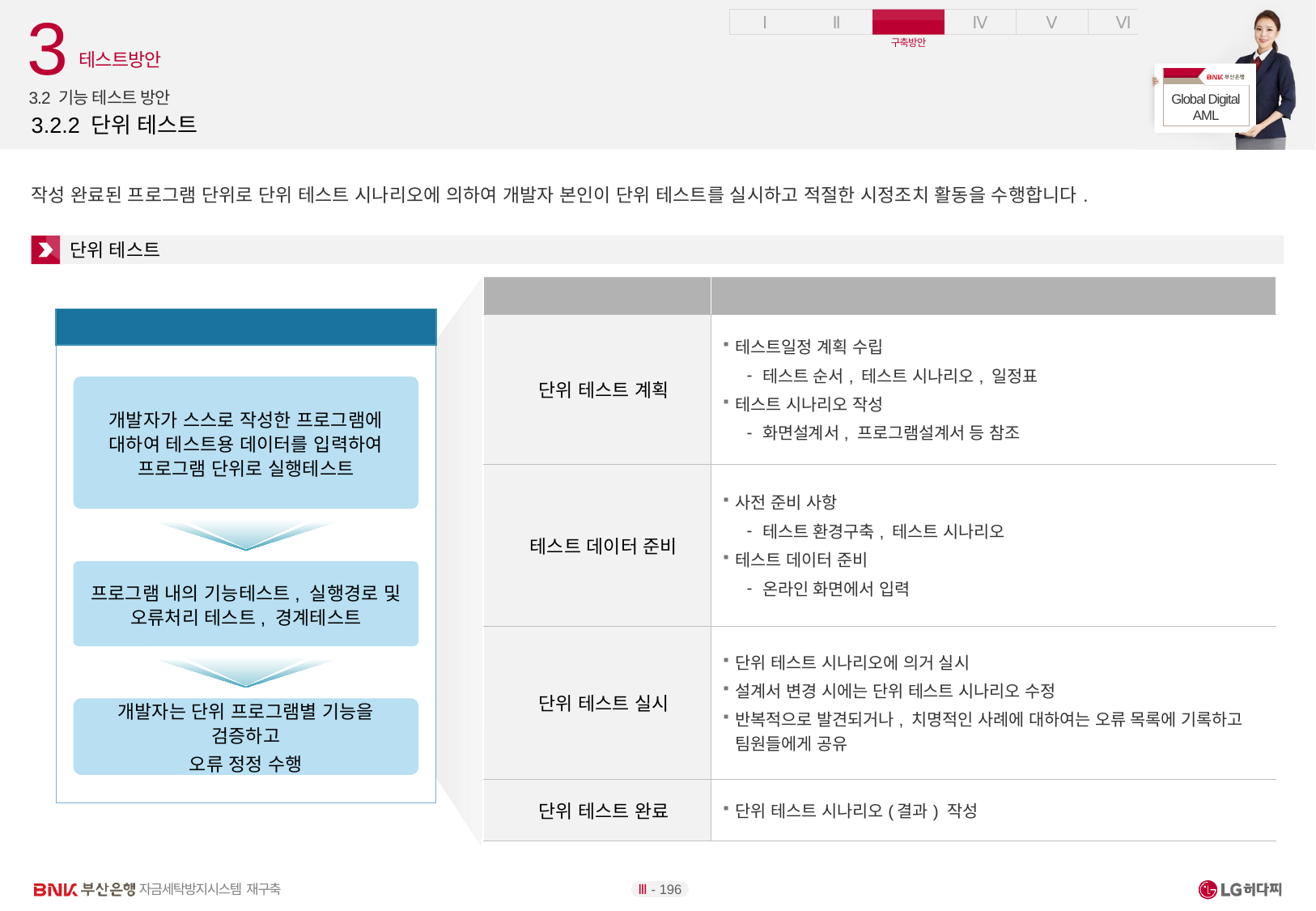

3
 테스트방안
3.2 기능 테스트 방안
# 3.2.2 단위 테스트
작성 완료된 프로그램 단위로 단위 테스트 시나리오에 의하여 개발자 본인이 단위 테스트를 실시하고 적절한 시정조치 활동을 수행합니다.
단위 테스트

| 수행 절차 | 수행 내역 |
| --- | --- |
| 단위 테스트 계획 | 테스트일정 계획 수립 테스트 순서, 테스트 시나리오, 일정표 테스트 시나리오 작성 화면설계서, 프로그램설계서 등 참조 |
| 테스트 데이터 준비 | 사전 준비 사항 테스트 환경구축, 테스트 시나리오 테스트 데이터 준비 온라인 화면에서 입력 |
| 단위 테스트 실시 | 단위 테스트 시나리오에 의거 실시 설계서 변경 시에는 단위 테스트 시나리오 수정 반복적으로 발견되거나, 치명적인 사례에 대하여는 오류 목록에 기록하고 팀원들에게 공유 |
| 단위 테스트 완료 | 단위 테스트 시나리오(결과) 작성 |

테스트 방법
테스트 방법

개발자가 스스로 작성한 프로그램에 대하여 테스트용 데이터를 입력하여 프로그램 단위로 실행테스트

프로그램 내의 기능테스트, 실행경로 및
오류처리 테스트, 경계테스트

개발자는 단위 프로그램별 기능을 검증하고
오류 정정 수행
Ⅲ - 196